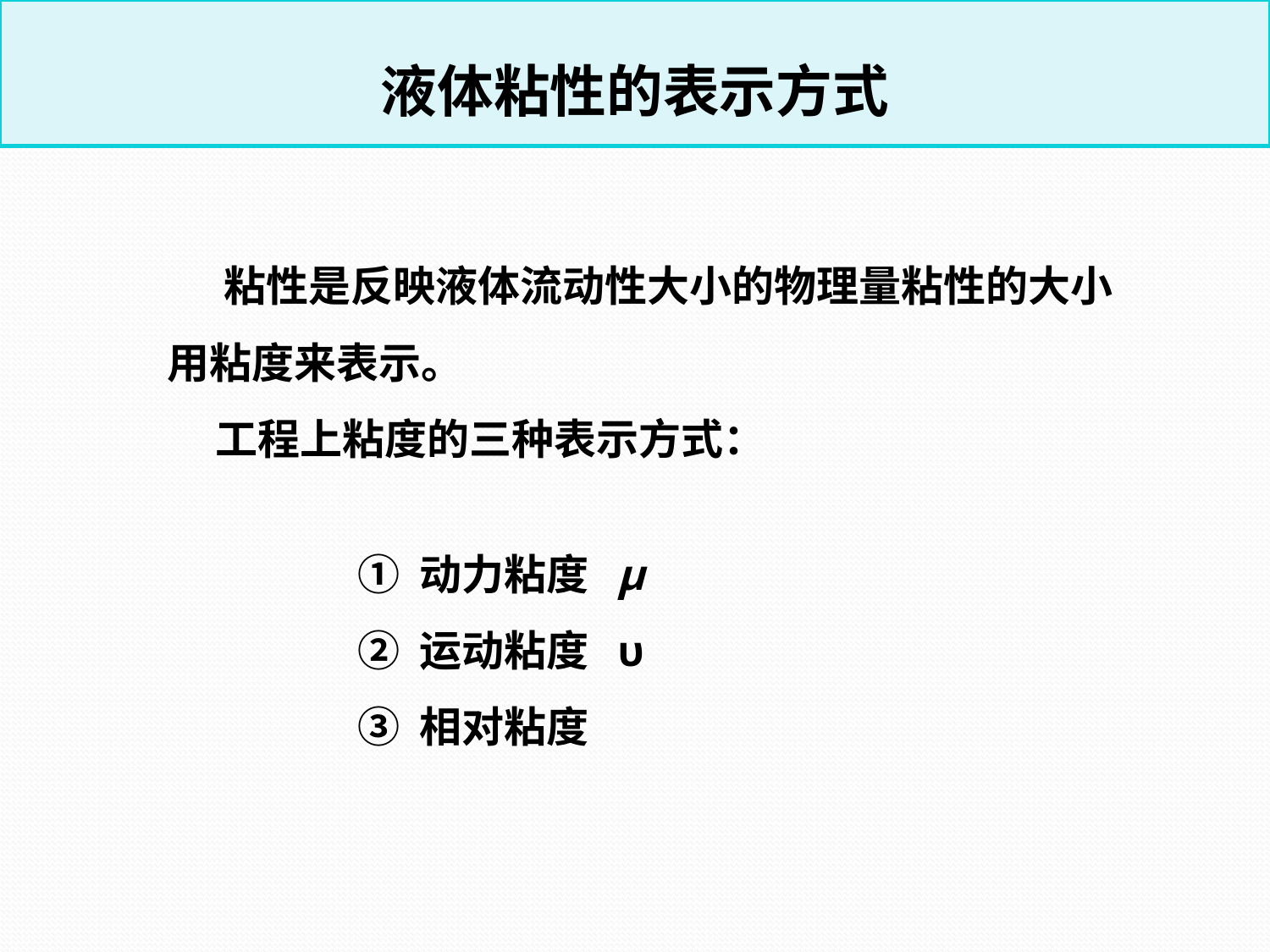

液体粘性的表示方式
    粘性是反映液体流动性大小的物理量粘性的大小用粘度来表示。
    工程上粘度的三种表示方式：
① 动力粘度  μ
② 运动粘度  υ
③ 相对粘度